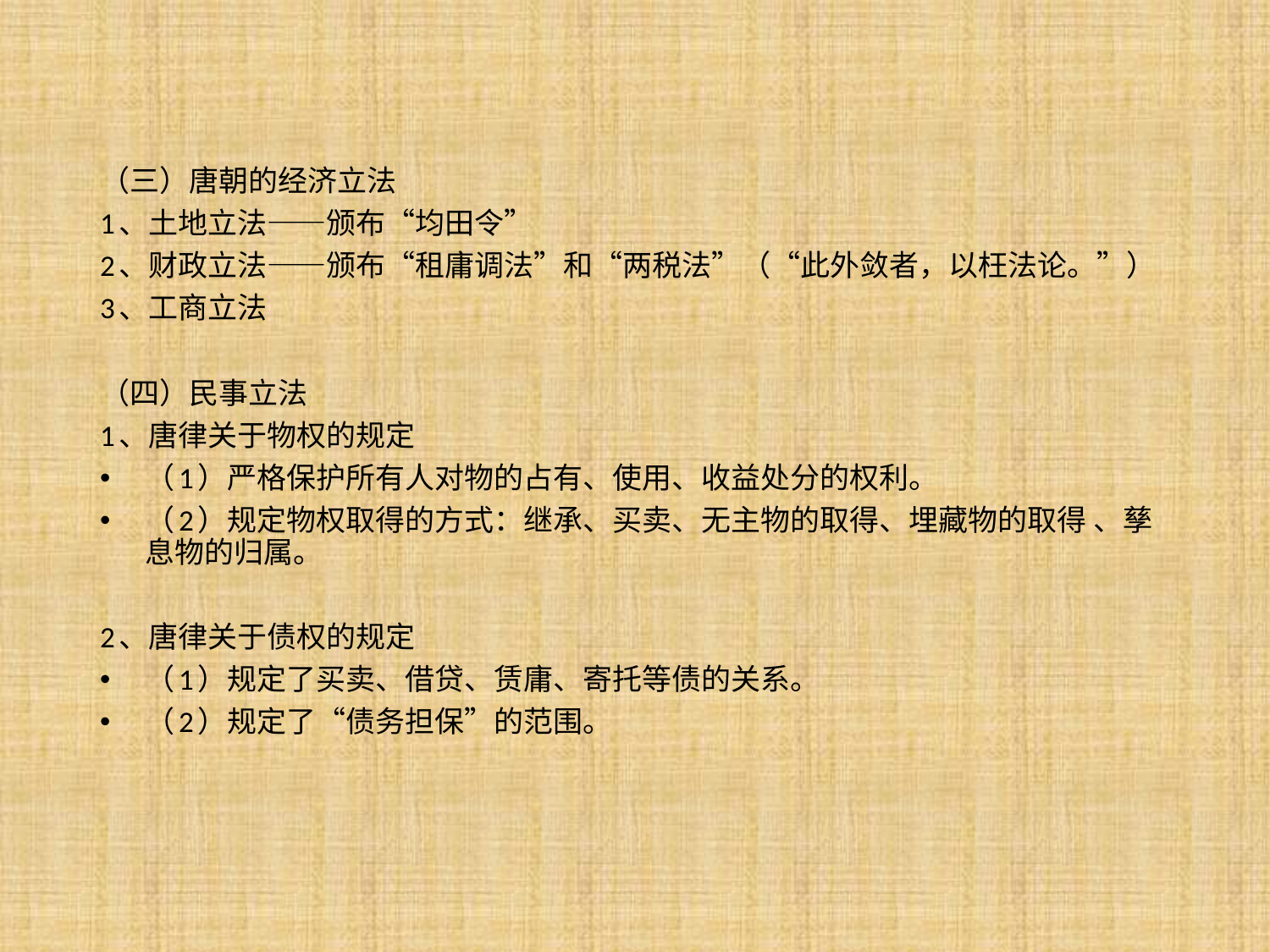

（三）唐朝的经济立法
1、土地立法——颁布“均田令”
2、财政立法——颁布“租庸调法”和“两税法”（“此外敛者，以枉法论。”）
3、工商立法

（四）民事立法
1、唐律关于物权的规定
（1）严格保护所有人对物的占有、使用、收益处分的权利。
（2）规定物权取得的方式：继承、买卖、无主物的取得、埋藏物的取得 、孳息物的归属。

2、唐律关于债权的规定
（1）规定了买卖、借贷、赁庸、寄托等债的关系。
（2）规定了“债务担保”的范围。